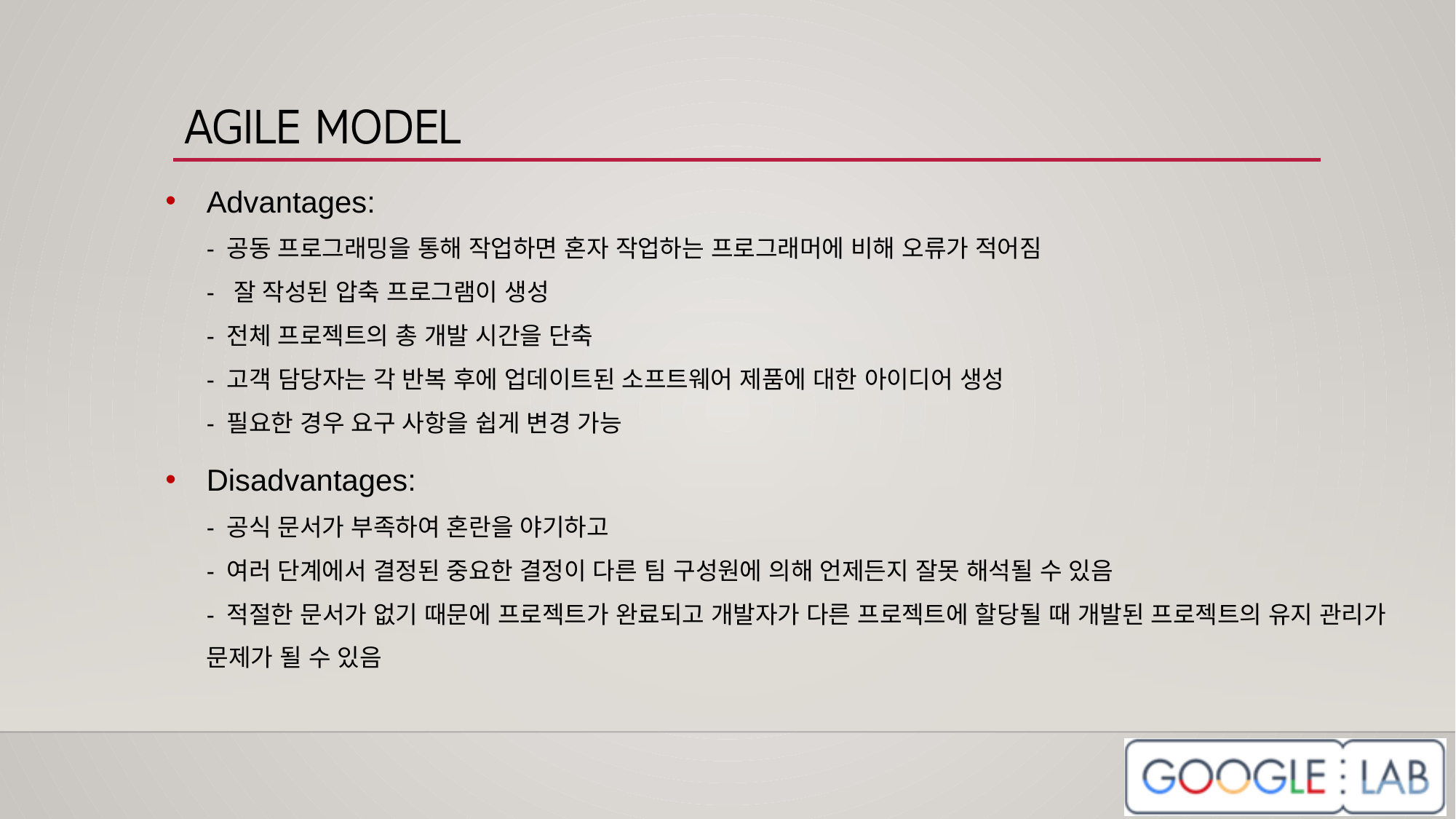

# AGILE MODEL
Advantages:
- 공동 프로그래밍을 통해 작업하면 혼자 작업하는 프로그래머에 비해 오류가 적어짐
-  잘 작성된 압축 프로그램이 생성
- 전체 프로젝트의 총 개발 시간을 단축
- 고객 담당자는 각 반복 후에 업데이트된 소프트웨어 제품에 대한 아이디어 생성
- 필요한 경우 요구 사항을 쉽게 변경 가능
Disadvantages:
- 공식 문서가 부족하여 혼란을 야기하고
- 여러 단계에서 결정된 중요한 결정이 다른 팀 구성원에 의해 언제든지 잘못 해석될 수 있음
- 적절한 문서가 없기 때문에 프로젝트가 완료되고 개발자가 다른 프로젝트에 할당될 때 개발된 프로젝트의 유지 관리가 문제가 될 수 있음